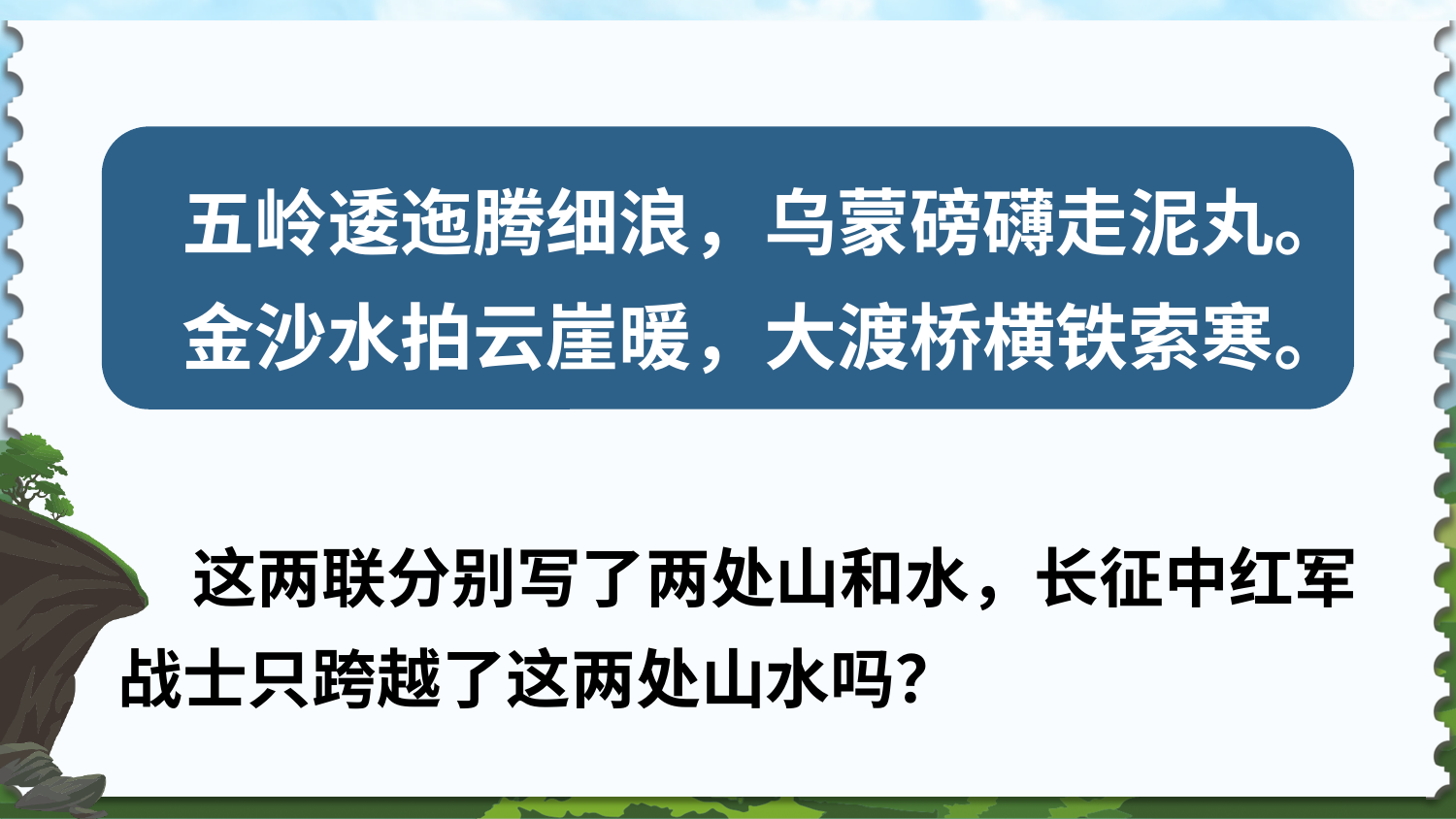

五岭逶迤腾细浪，乌蒙磅礴走泥丸。
金沙水拍云崖暖，大渡桥横铁索寒。
    这两联分别写了两处山和水，长征中红军战士只跨越了这两处山水吗？